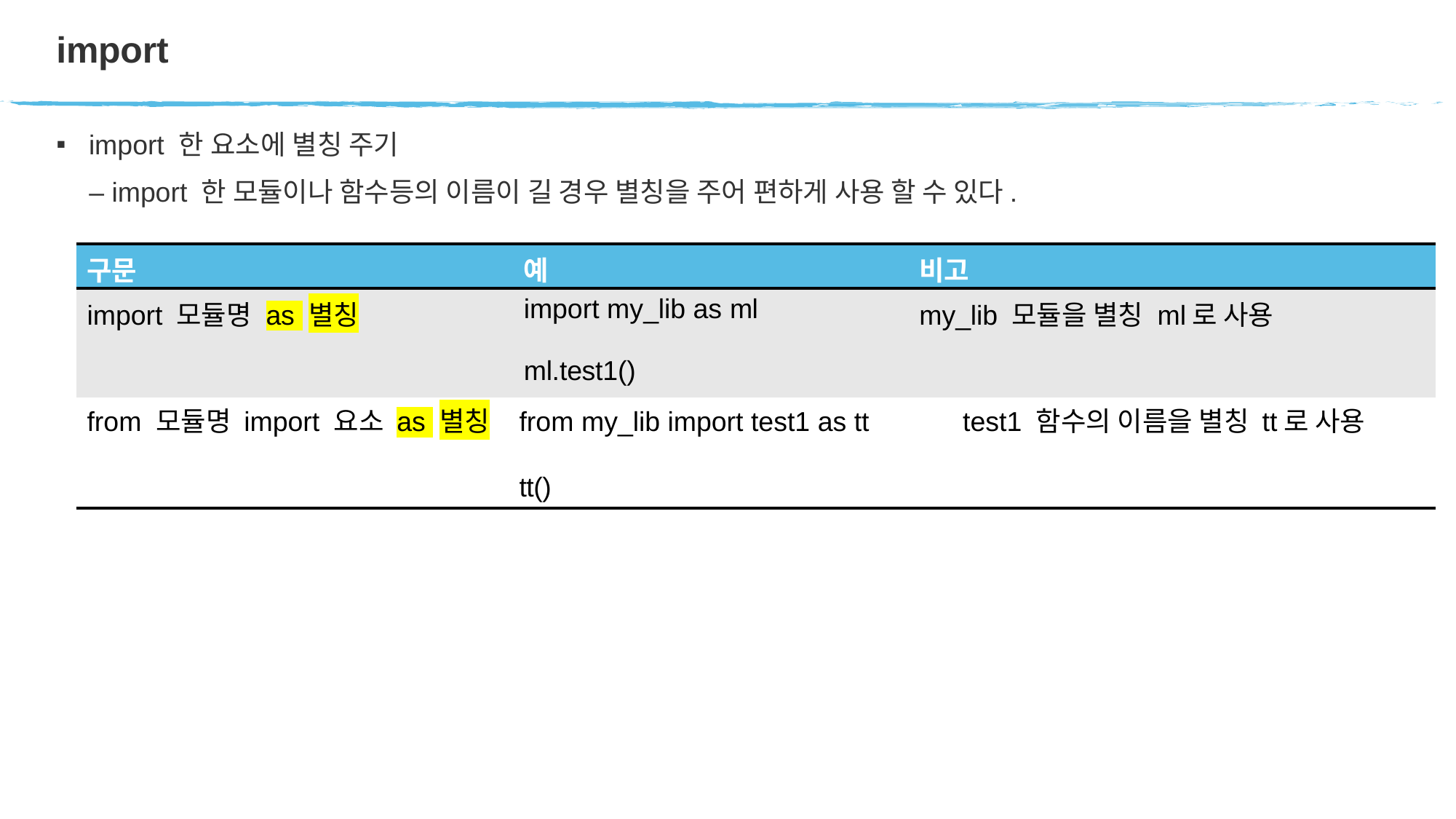

# import
import 한 요소에 별칭 주기
– import 한 모듈이나 함수등의 이름이 길 경우 별칭을 주어 편하게 사용 할 수 있다.
| 구문 | 예 | 비고 |
| --- | --- | --- |
| import 모듈명 as 별칭 | import my\_lib as ml ml.test1() | my\_lib 모듈을 별칭 ml로 사용 |
from 모듈명 import 요소 as 별칭
from my_lib import test1 as tt
tt()
test1 함수의 이름을 별칭 tt로 사용